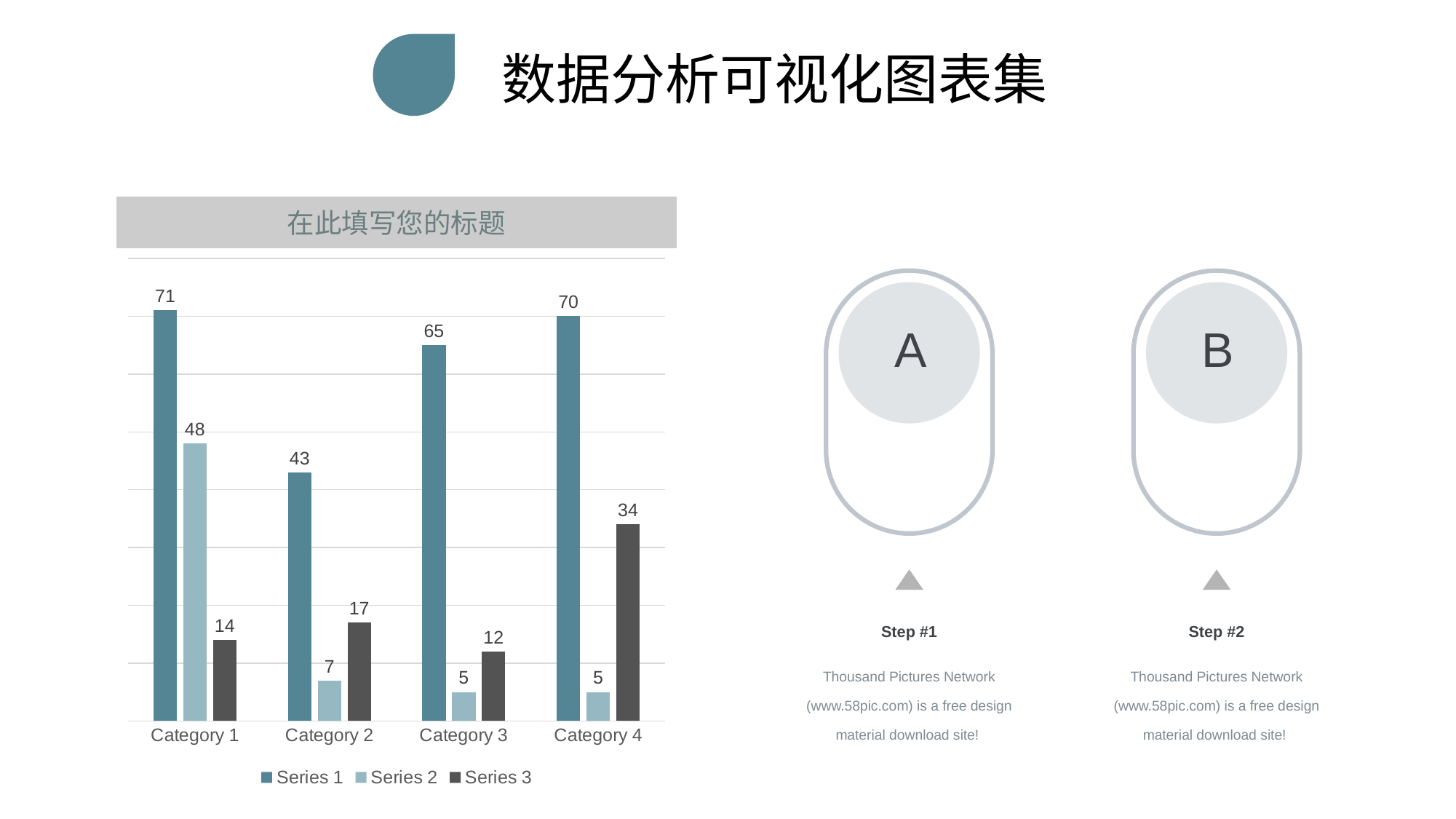

数据分析可视化图表集
在此填写您的标题

### Chart

| Category | Series 1 | Series 2 | Series 3 |
|---|---|---|---|
| Category 1 | 71.0 | 48.0 | 14.0 |
| Category 2 | 43.0 | 7.0 | 17.0 |
| Category 3 | 65.0 | 5.0 | 12.0 |
| Category 4 | 70.0 | 5.0 | 34.0 |

A
B

Step #1
Step #2
Thousand Pictures Network (www.58pic.com) is a free design material download site!
Thousand Pictures Network (www.58pic.com) is a free design material download site!